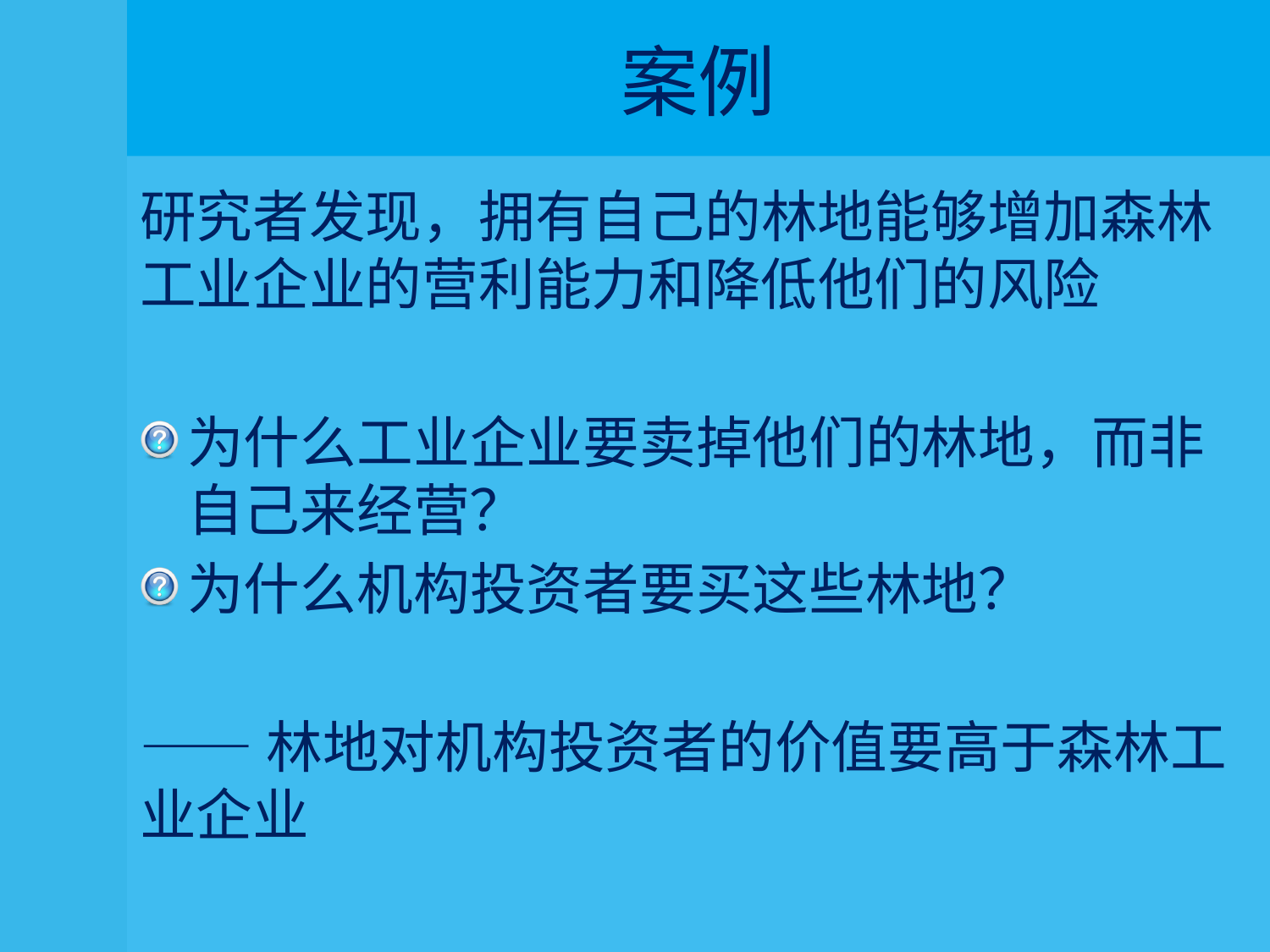

# 案例
研究者发现，拥有自己的林地能够增加森林工业企业的营利能力和降低他们的风险

为什么工业企业要卖掉他们的林地，而非自己来经营？
为什么机构投资者要买这些林地？

——林地对机构投资者的价值要高于森林工业企业